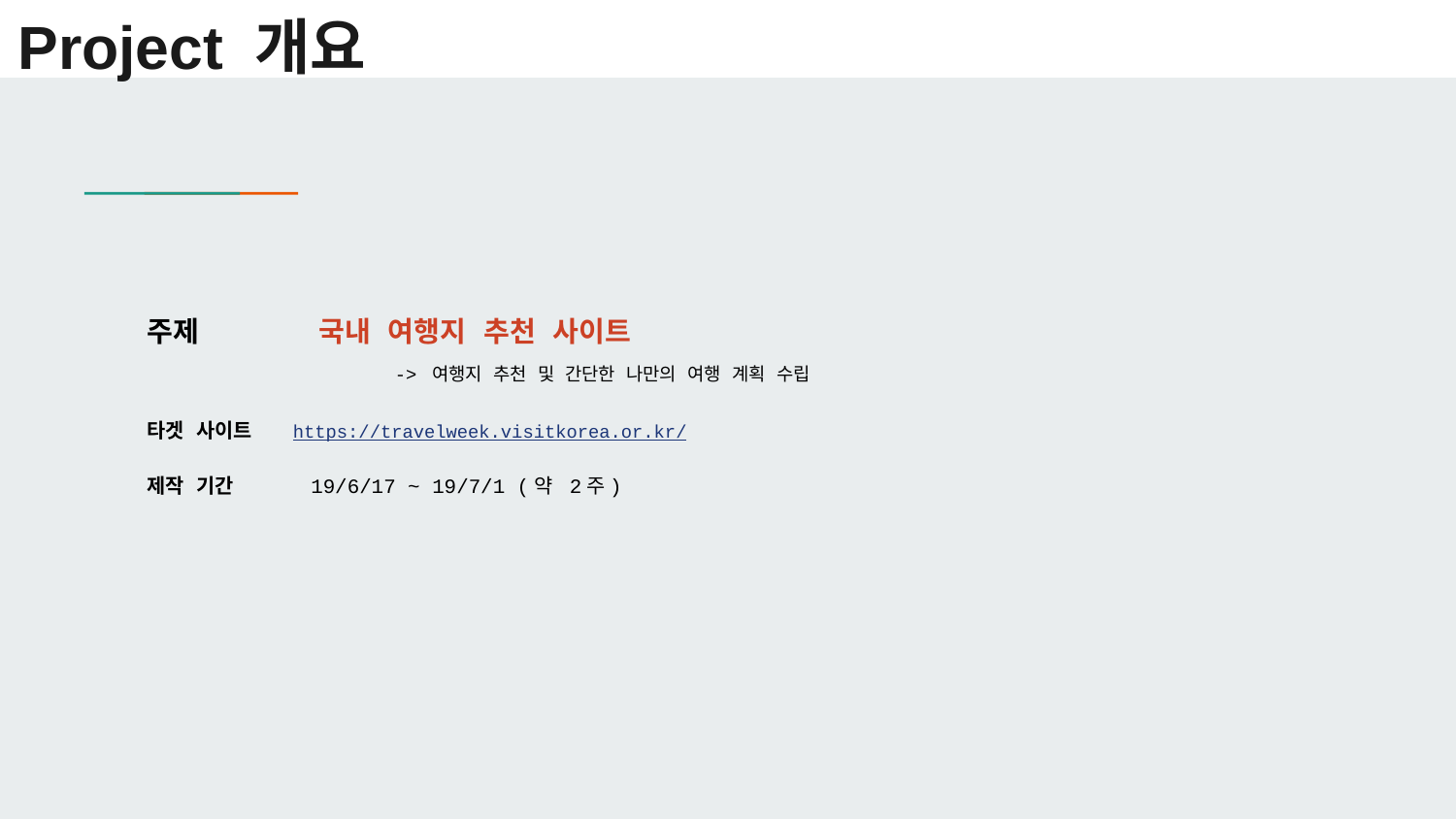

# Project 개요
주제       국내 여행지 추천 사이트
  	      -> 여행지 추천 및 간단한 나만의 여행 계획 수립

타겟 사이트   https://travelweek.visitkorea.or.kr/

제작 기간      19/6/17 ~ 19/7/1 (약 2주)